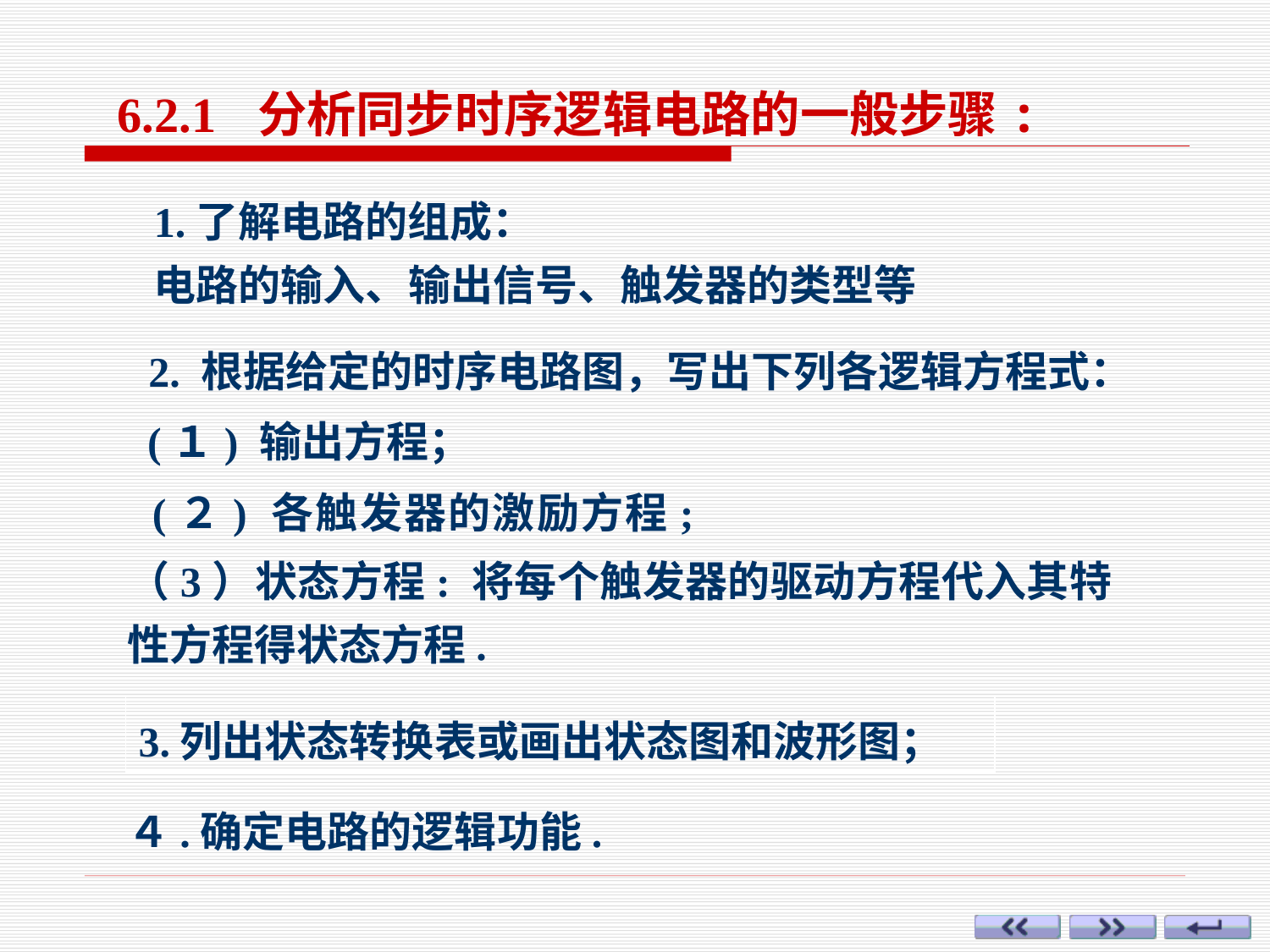

6.2.1 分析同步时序逻辑电路的一般步骤:
1.了解电路的组成：
电路的输入、输出信号、触发器的类型等
  2. 根据给定的时序电路图，写出下列各逻辑方程式：
(１) 输出方程；
  (２) 各触发器的激励方程;
（3）状态方程: 将每个触发器的驱动方程代入其特性方程得状态方程.
3.列出状态转换表或画出状态图和波形图；
４.确定电路的逻辑功能.